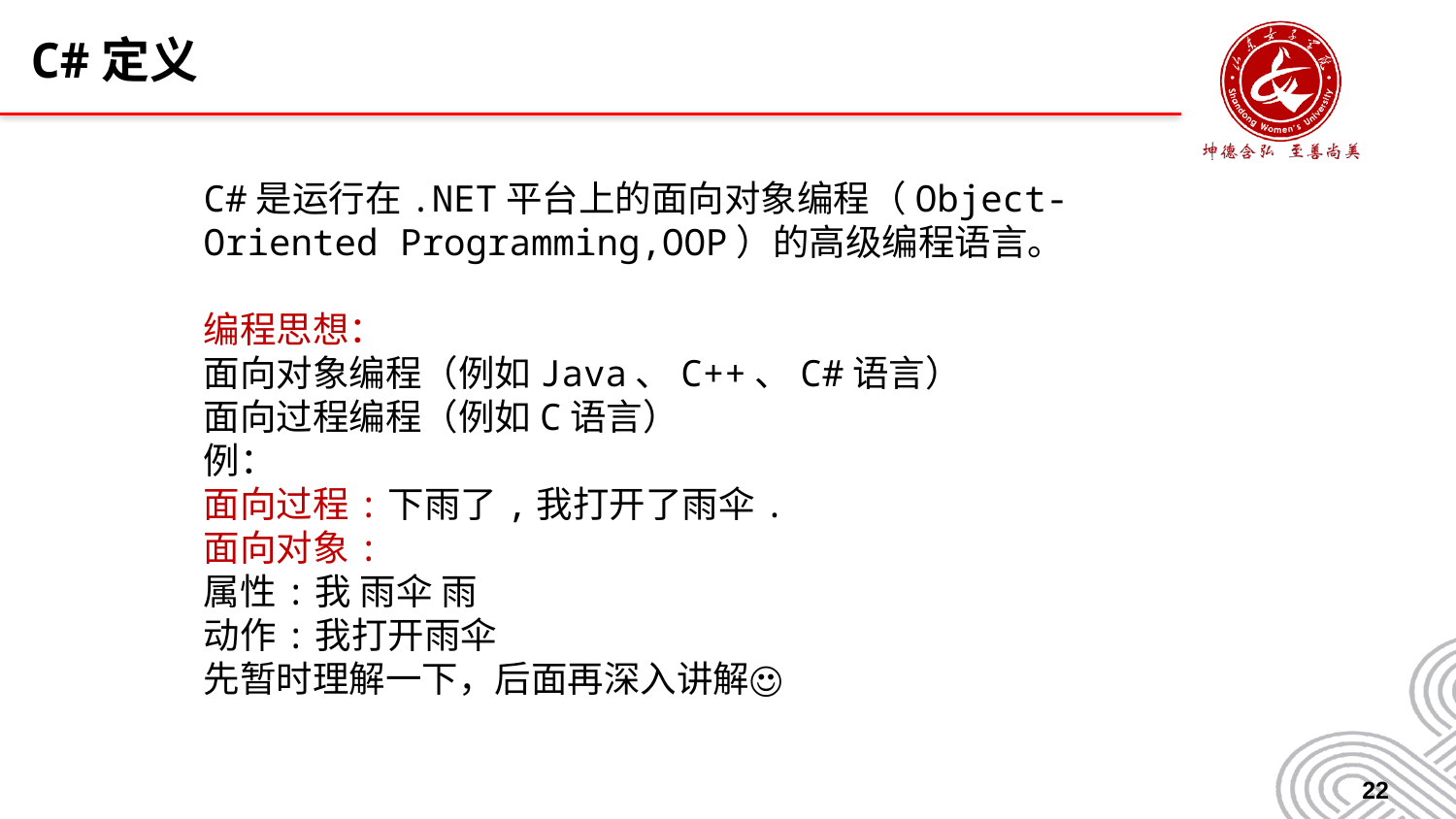

# C#定义
C#是运行在.NET平台上的面向对象编程（Object-Oriented Programming,OOP）的高级编程语言。

编程思想：
面向对象编程（例如Java、C++、C#语言）
面向过程编程（例如C语言）
例：
面向过程:下雨了,我打开了雨伞.
面向对象:
属性:我 雨伞 雨
动作:我打开雨伞
先暂时理解一下，后面再深入讲解☺
22